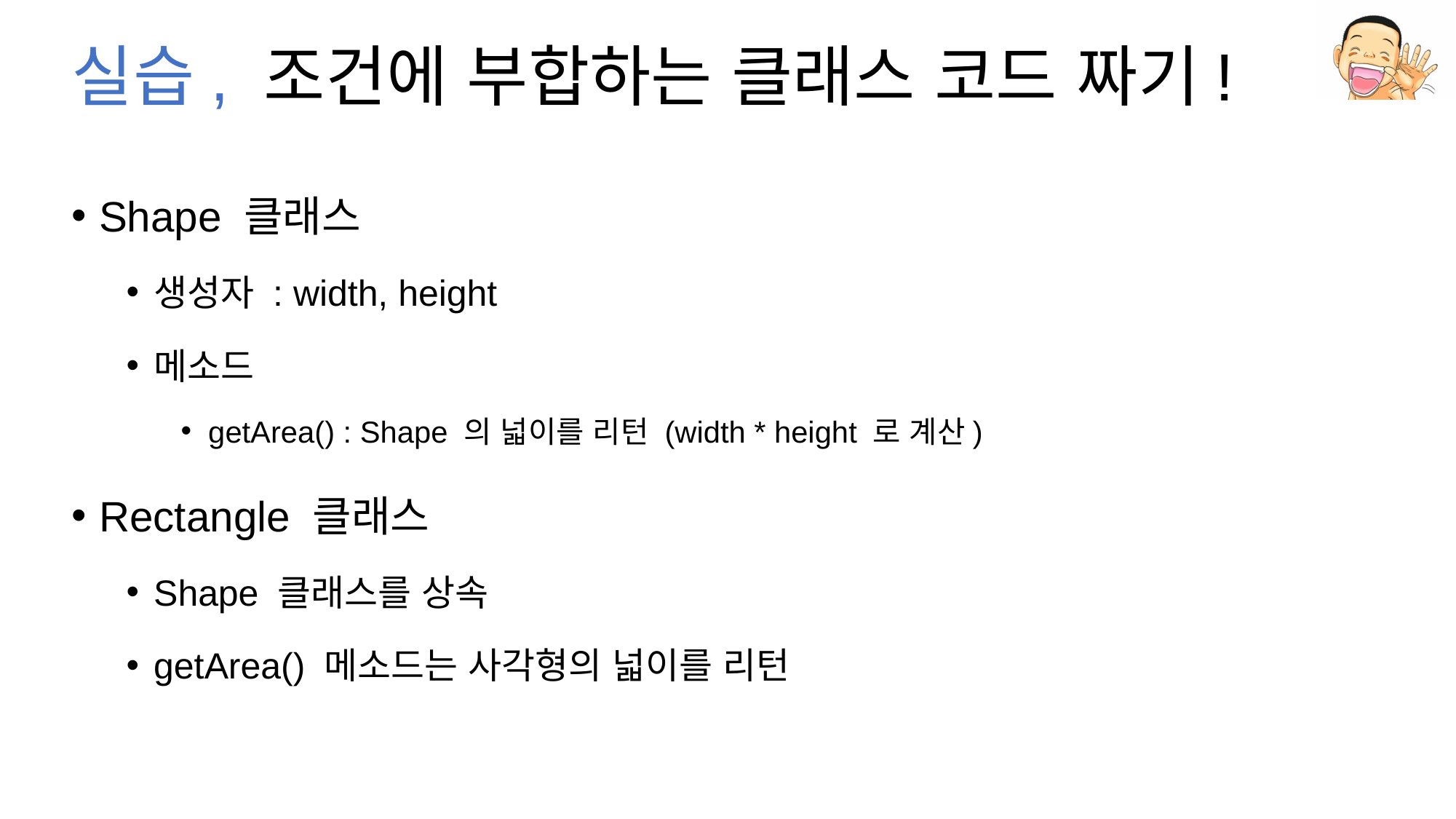

# 실습, 조건에 부합하는 클래스 코드 짜기!
Shape 클래스
생성자 : width, height
메소드
getArea() : Shape 의 넓이를 리턴 (width * height 로 계산)
Rectangle 클래스
Shape 클래스를 상속
getArea() 메소드는 사각형의 넓이를 리턴